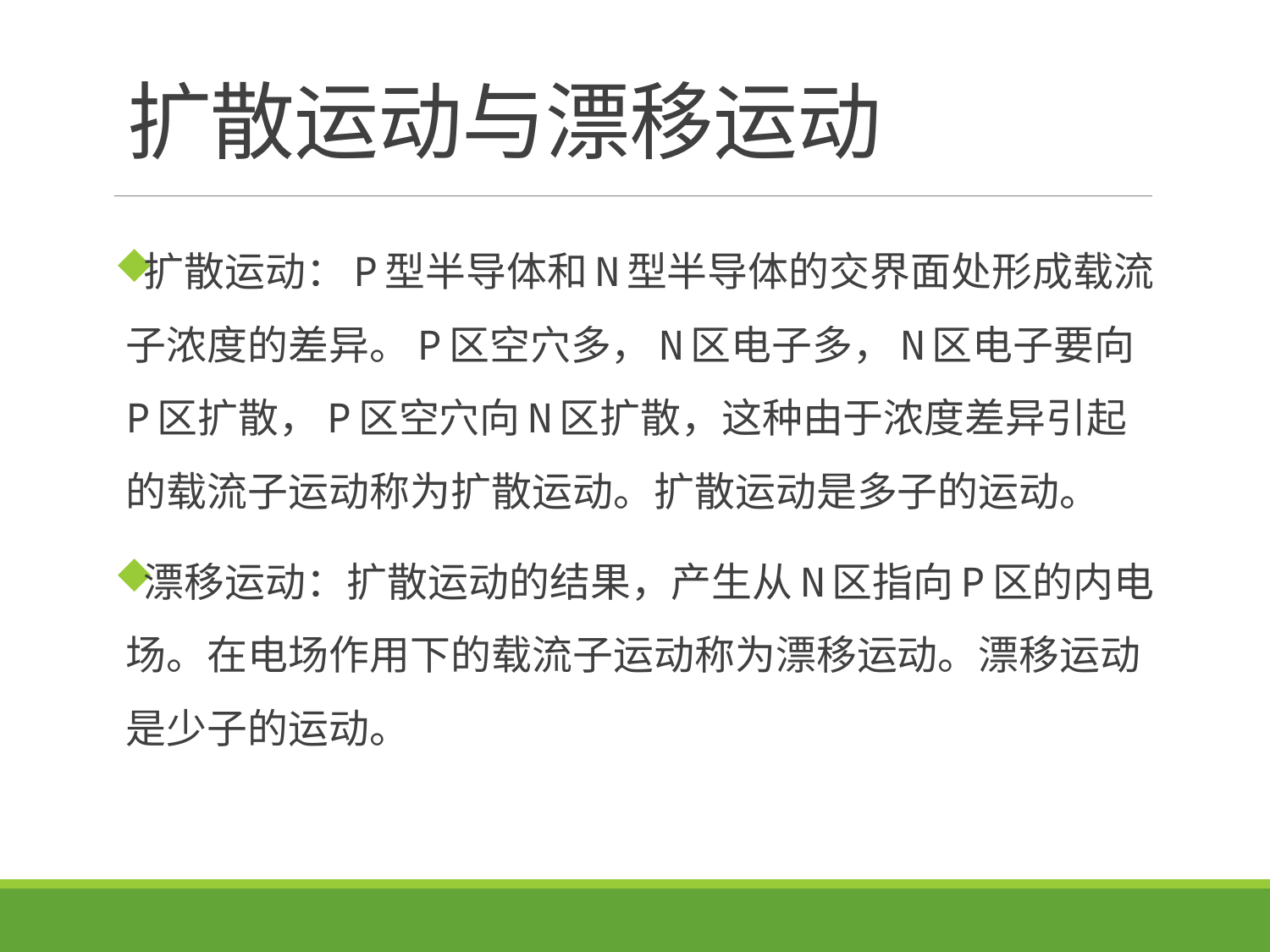

# 扩散运动与漂移运动
扩散运动：P型半导体和N型半导体的交界面处形成载流子浓度的差异。P区空穴多，N区电子多，N区电子要向P区扩散，P区空穴向N区扩散，这种由于浓度差异引起的载流子运动称为扩散运动。扩散运动是多子的运动。
漂移运动：扩散运动的结果，产生从N区指向P区的内电场。在电场作用下的载流子运动称为漂移运动。漂移运动是少子的运动。